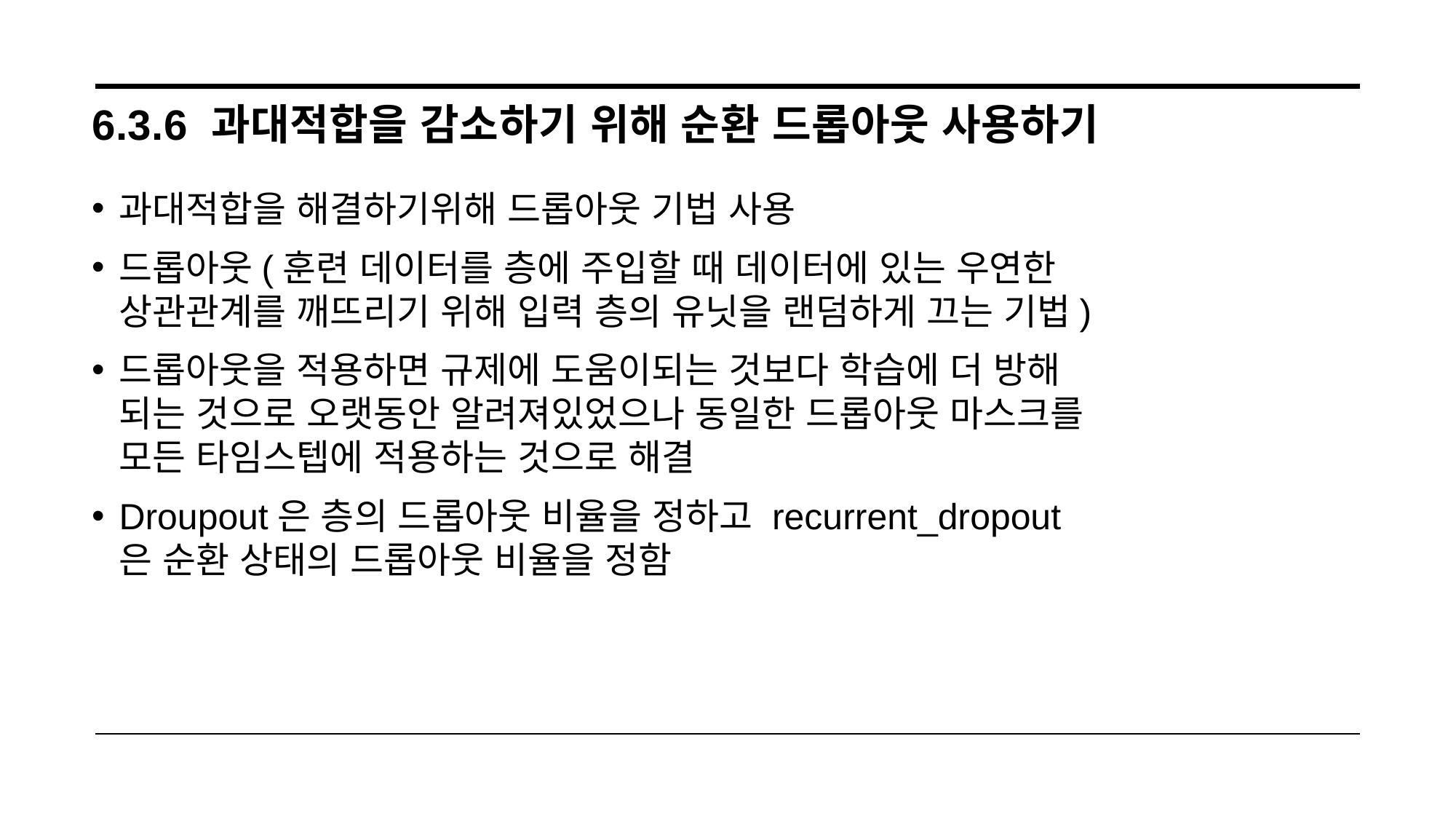

# 6.3.6 과대적합을 감소하기 위해 순환 드롭아웃 사용하기
과대적합을 해결하기위해 드롭아웃 기법 사용
드롭아웃(훈련 데이터를 층에 주입할 때 데이터에 있는 우연한 상관관계를 깨뜨리기 위해 입력 층의 유닛을 랜덤하게 끄는 기법)
드롭아웃을 적용하면 규제에 도움이되는 것보다 학습에 더 방해 되는 것으로 오랫동안 알려져있었으나 동일한 드롭아웃 마스크를 모든 타임스텝에 적용하는 것으로 해결
Droupout은 층의 드롭아웃 비율을 정하고 recurrent_dropout은 순환 상태의 드롭아웃 비율을 정함